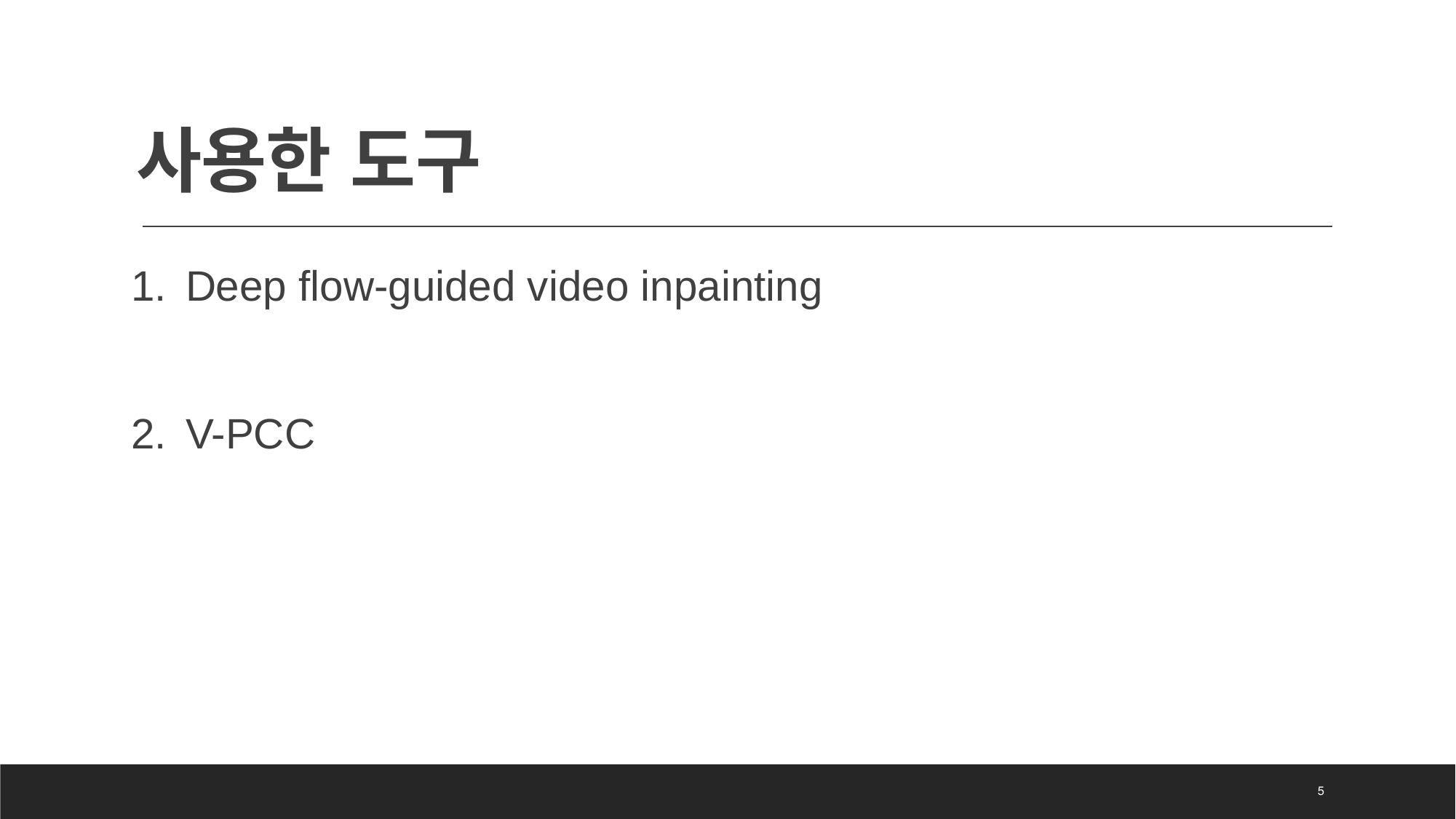

# 사용한 도구
Deep flow-guided video inpainting

V-PCC

5